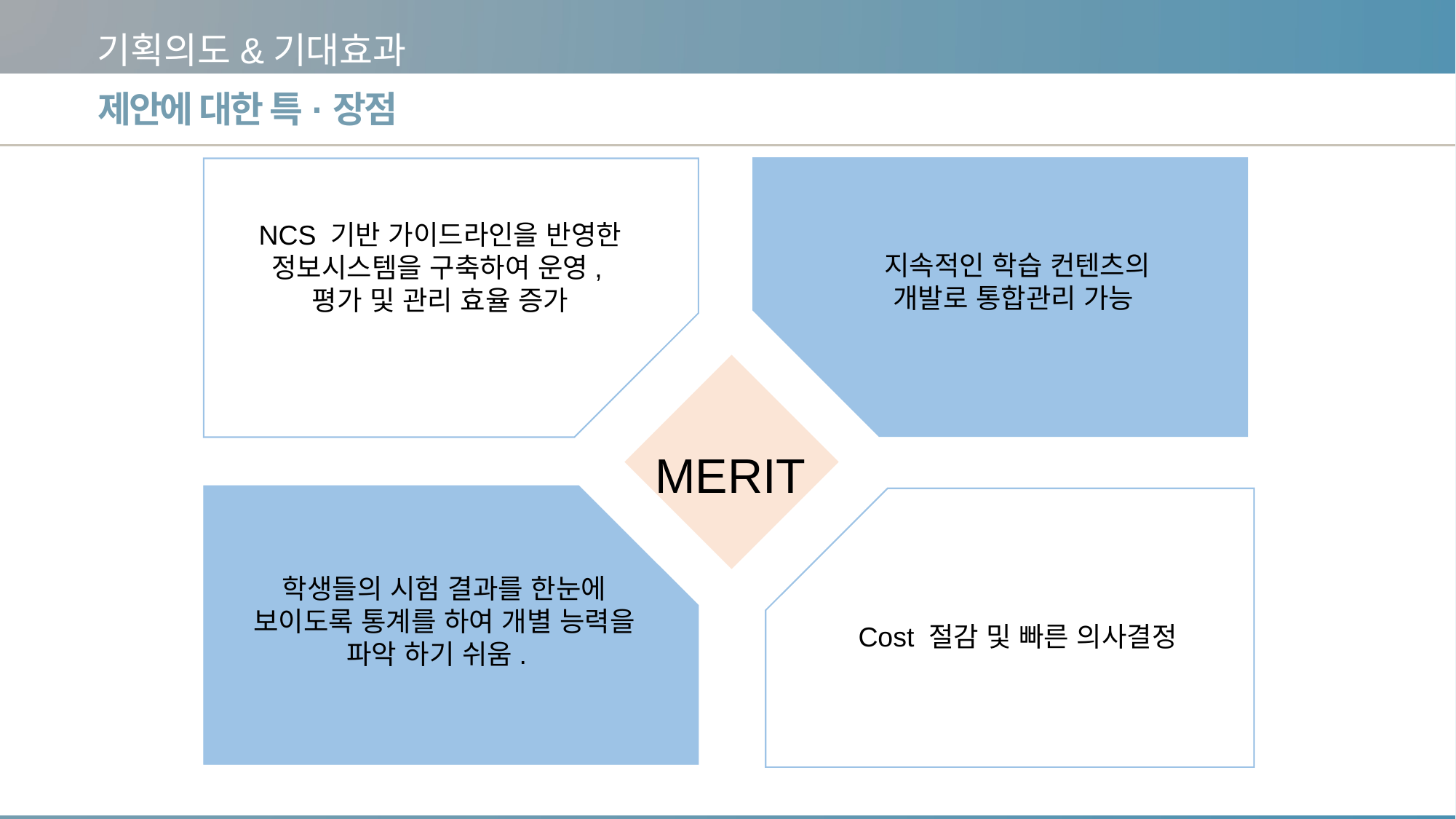

기획의도&기대효과
ㅁ
제안에 대한 특·장점

NCS 기반 가이드라인을 반영한 정보시스템을 구축하여 운영,평가 및 관리 효율 증가
지속적인 학습 컨텐츠의
개발로 통합관리 가능

MERIT

학생들의 시험 결과를 한눈에 보이도록 통계를 하여 개별 능력을 파악 하기 쉬움.
Cost 절감 및 빠른 의사결정